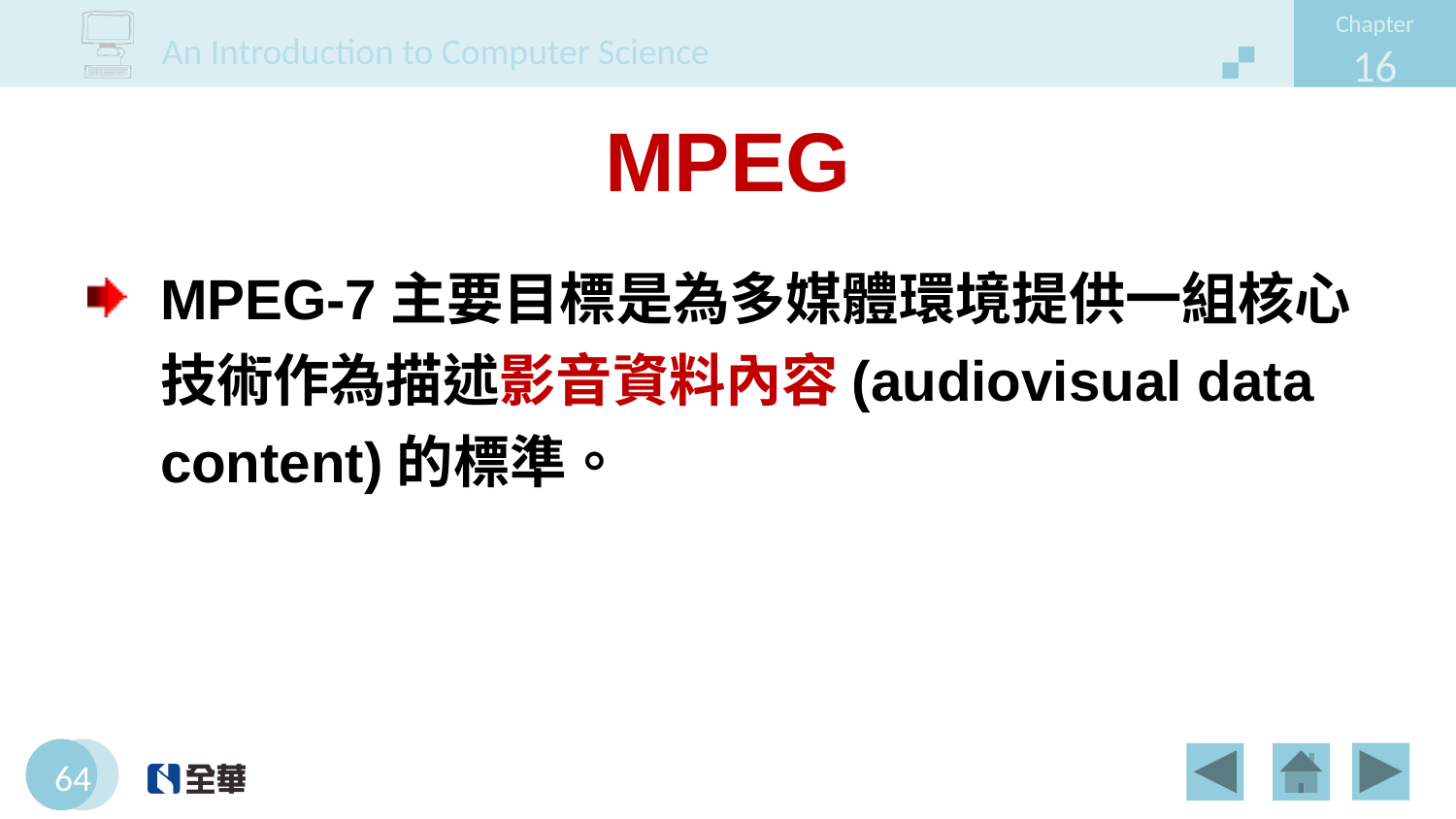

# MPEG
MPEG-7主要目標是為多媒體環境提供一組核心技術作為描述影音資料內容(audiovisual data content)的標準。